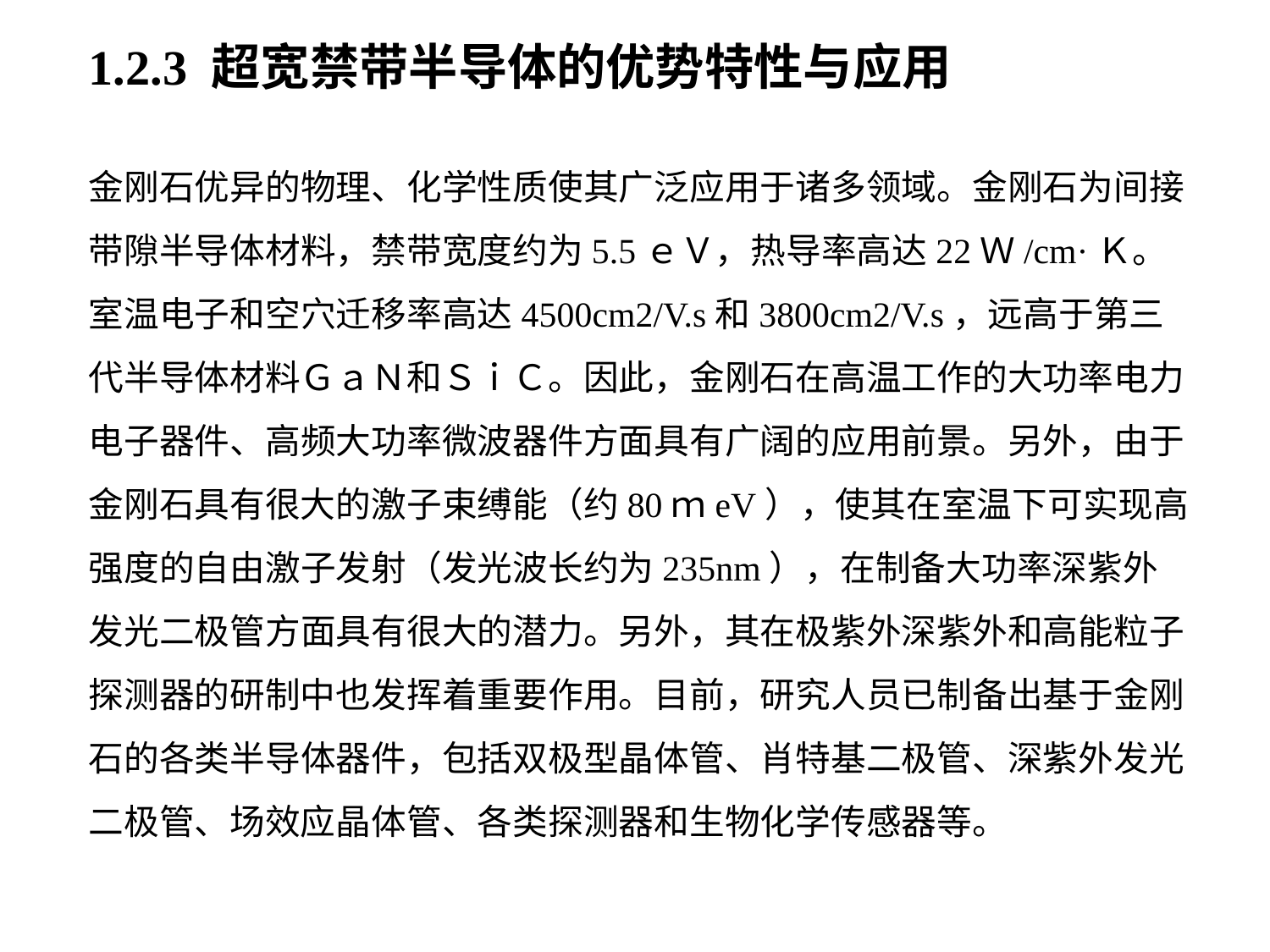

1.2.3 超宽禁带半导体的优势特性与应用
金刚石优异的物理、化学性质使其广泛应用于诸多领域。金刚石为间接带隙半导体材料，禁带宽度约为5.5ｅＶ，热导率高达22Ｗ/cm·Ｋ。室温电子和空穴迁移率高达4500cm2/V.s和3800cm2/V.s，远高于第三代半导体材料ＧａＮ和ＳｉＣ。因此，金刚石在高温工作的大功率电力电子器件、高频大功率微波器件方面具有广阔的应用前景。另外，由于金刚石具有很大的激子束缚能（约80ｍeV），使其在室温下可实现高强度的自由激子发射（发光波长约为235nm），在制备大功率深紫外发光二极管方面具有很大的潜力。另外，其在极紫外深紫外和高能粒子探测器的研制中也发挥着重要作用。目前，研究人员已制备出基于金刚石的各类半导体器件，包括双极型晶体管、肖特基二极管、深紫外发光二极管、场效应晶体管、各类探测器和生物化学传感器等。
15